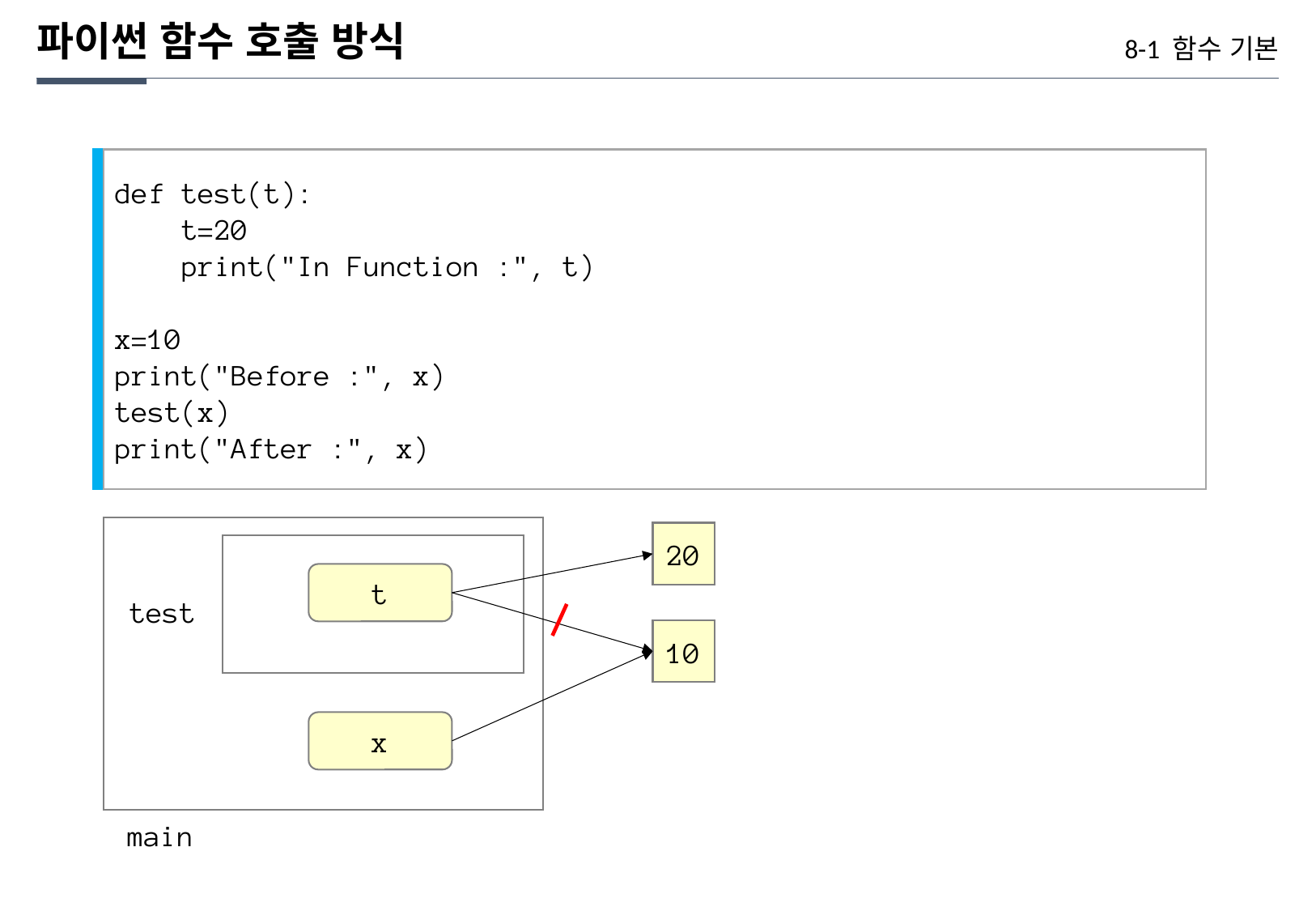

파이썬 함수 호출 방식
8-1 함수 기본

def test(t):
    t=20
    print("In Function :", t)

x=10
print("Before :", x)
test(x)
print("After :", x)

20

t
test
10
x
main